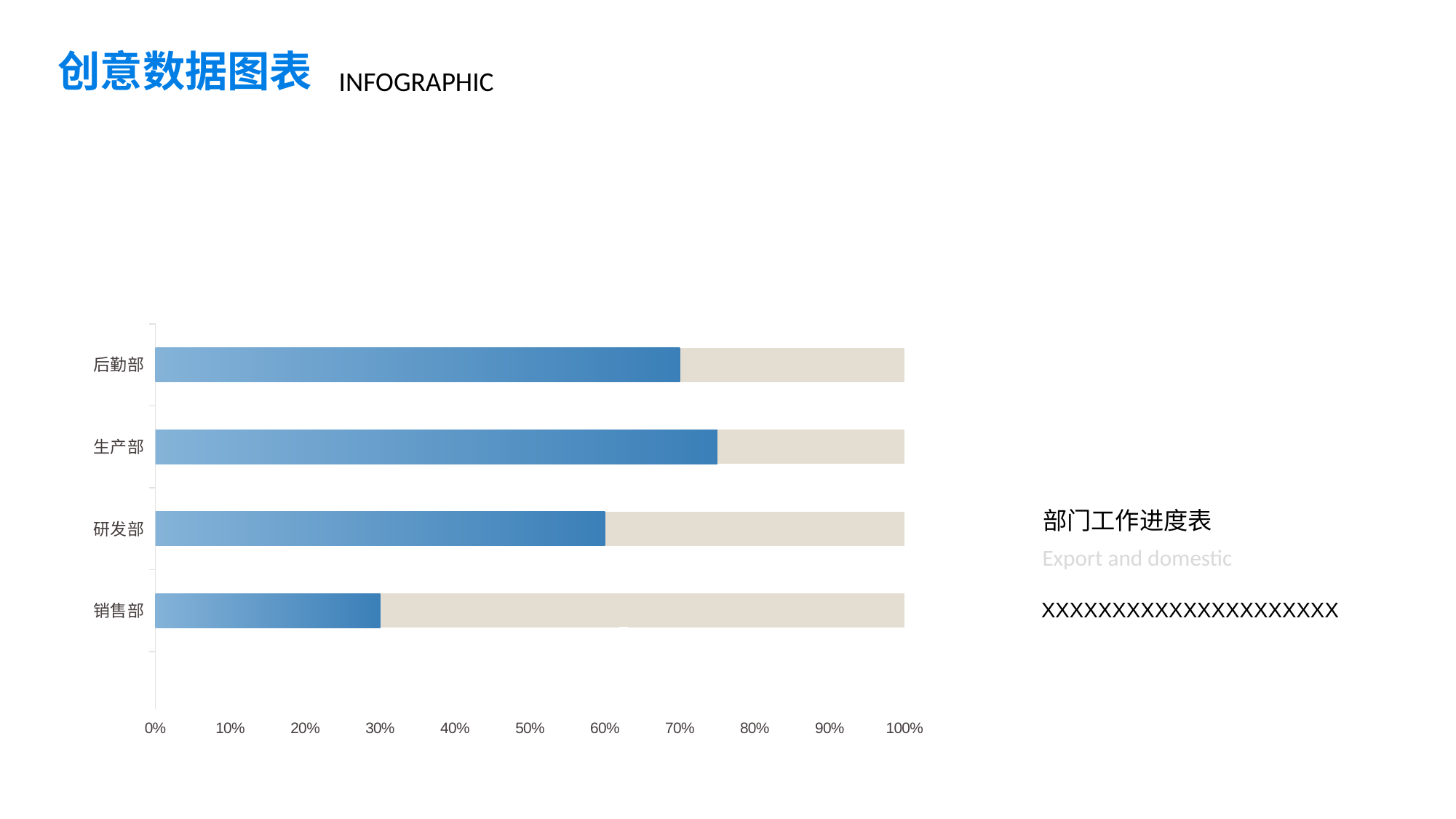

创意数据图表
INFOGRAPHIC

[unsupported chart]

部门工作进度表
Export and domestic
XXXXXXXXXXXXXXXXXXXXX